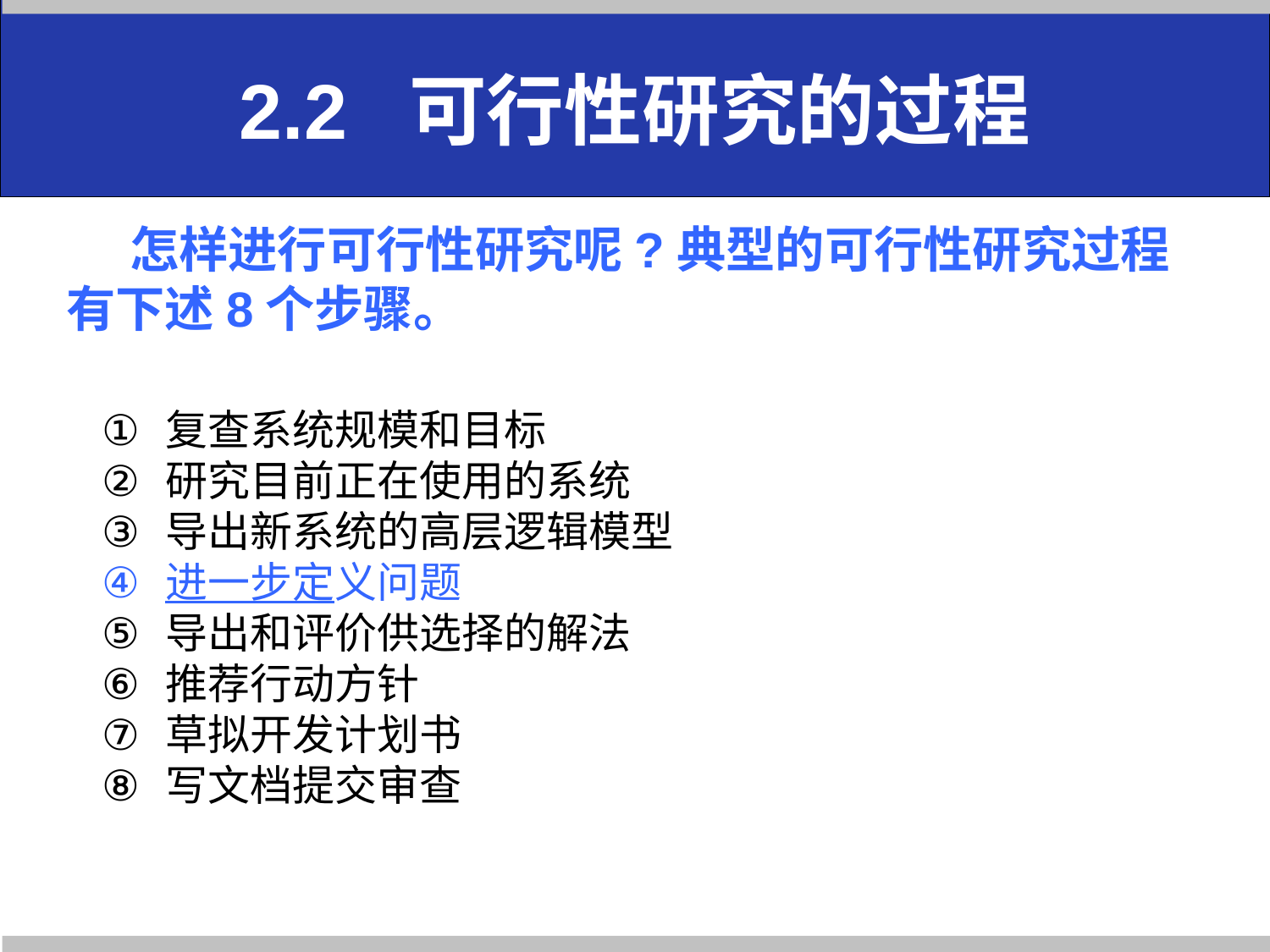

# 2.2  可行性研究的过程
怎样进行可行性研究呢?典型的可行性研究过程有下述8个步骤。
复查系统规模和目标
研究目前正在使用的系统
导出新系统的高层逻辑模型
进一步定义问题
导出和评价供选择的解法
推荐行动方针
草拟开发计划书
写文档提交审查